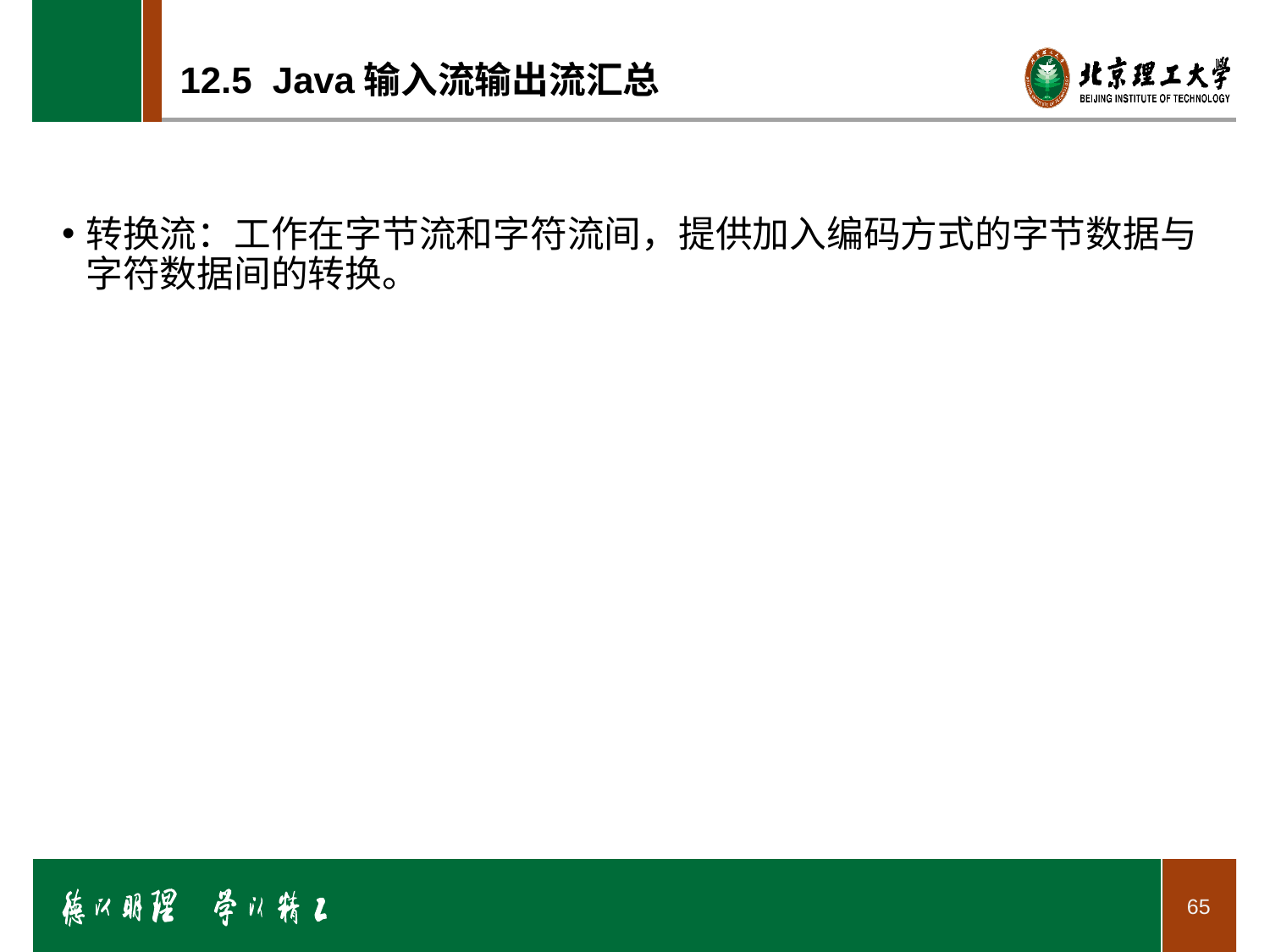

# 12.5  Java输入流输出流汇总
转换流：工作在字节流和字符流间，提供加入编码方式的字节数据与字符数据间的转换。